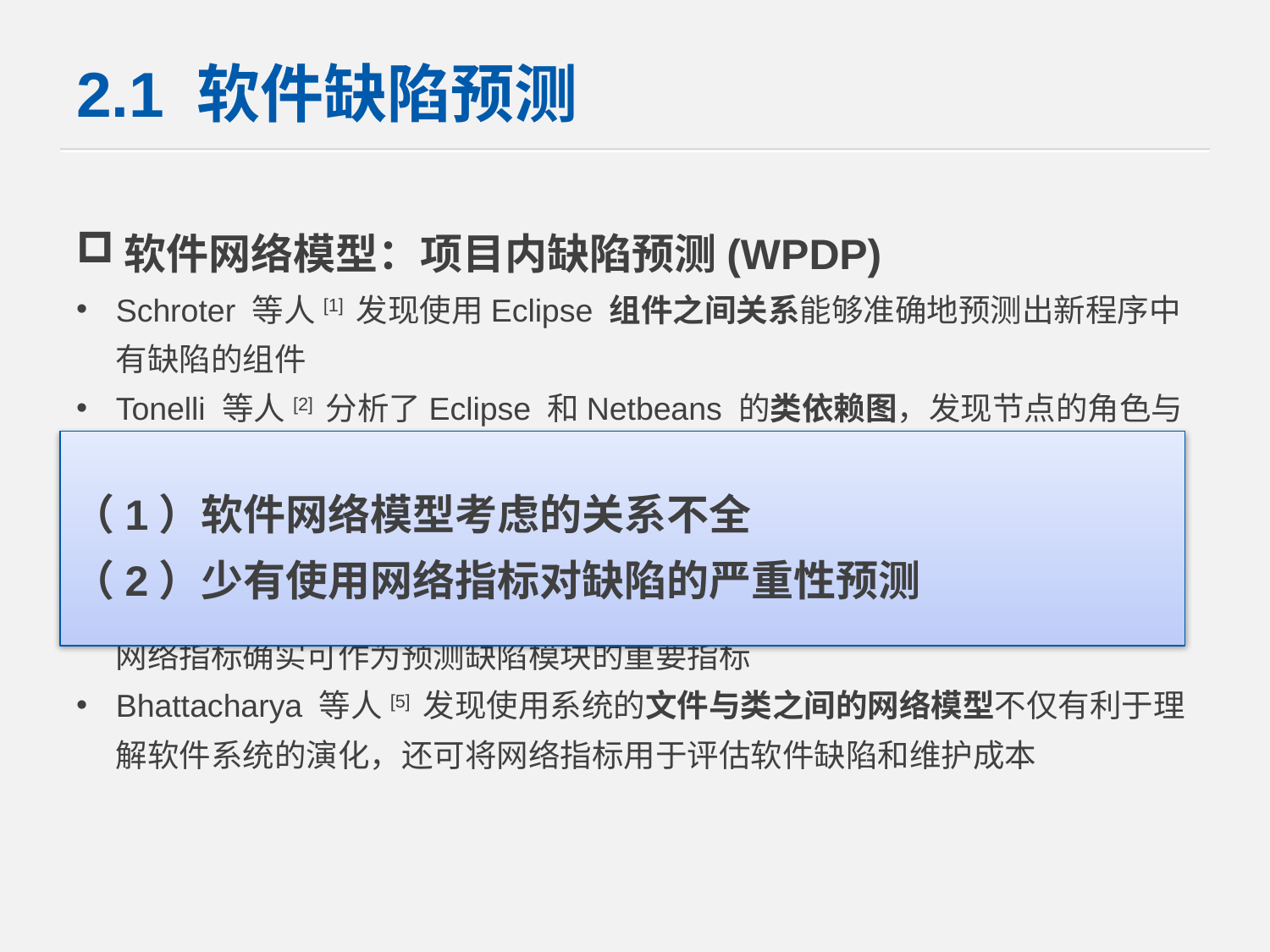

# 2.1 软件缺陷预测
软件网络模型：项目内缺陷预测(WPDP)
Schroter 等人[1] 发现使用Eclipse 组件之间关系能够准确地预测出新程序中有缺陷的组件
Tonelli 等人[2] 分析了Eclipse 和Netbeans 的类依赖图，发现节点的角色与重要性可用于bug 的倾向性预测
Zimmermann 等人[3] 根据类依赖关系，发现使用网络分析的方法建立的预测模型召回率提高了10 个百分点，且确定核心文件的准确率提高一倍
Tosun 等人[4从源代码的函数和文件级粒度抽象软件系统的网络结构，发现网络指标确实可作为预测缺陷模块的重要指标
Bhattacharya 等人[5] 发现使用系统的文件与类之间的网络模型不仅有利于理解软件系统的演化，还可将网络指标用于评估软件缺陷和维护成本
（1）软件网络模型考虑的关系不全
（2）少有使用网络指标对缺陷的严重性预测